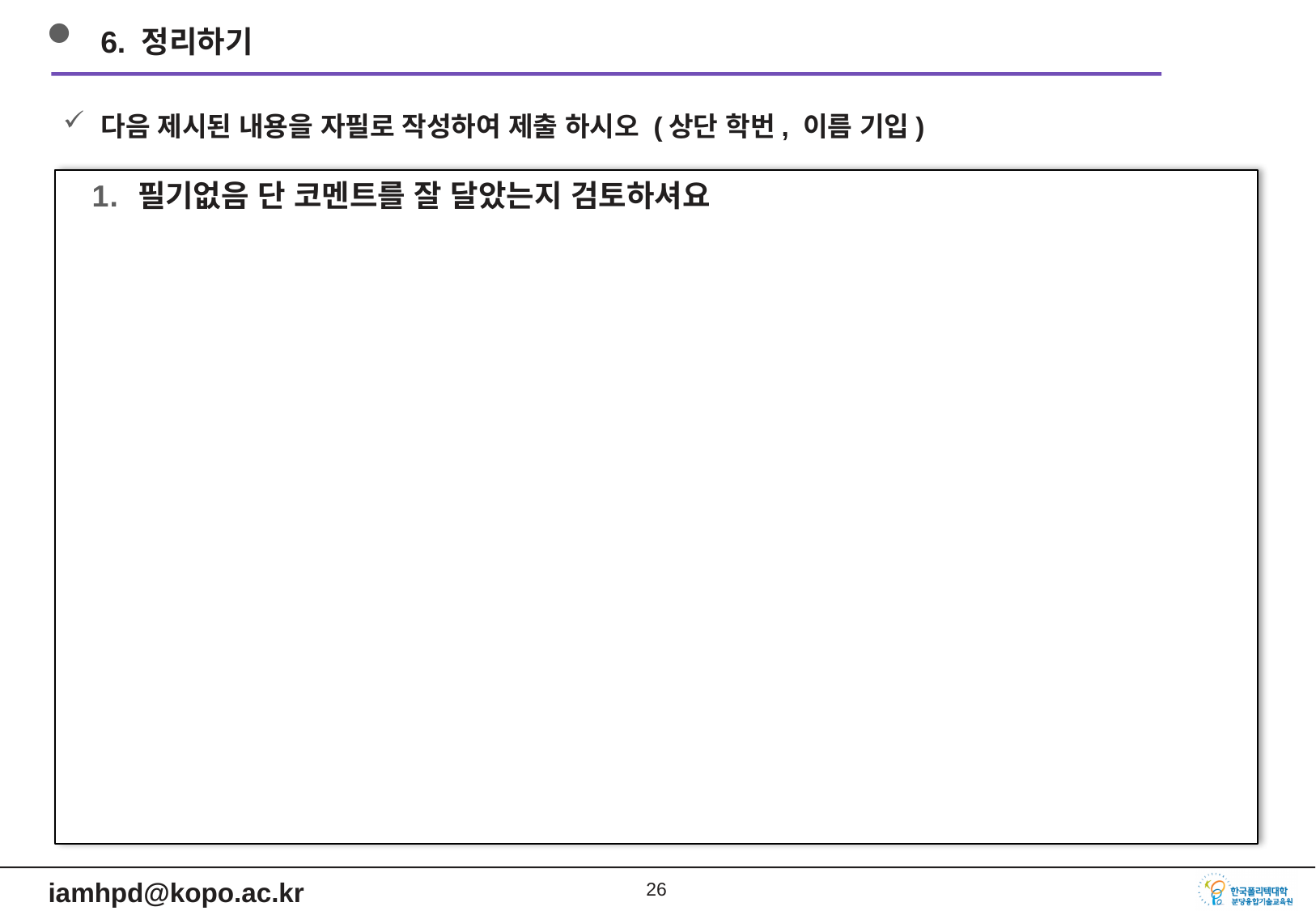

6. 정리하기
다음 제시된 내용을 자필로 작성하여 제출 하시오 (상단 학번, 이름 기입)

필기없음 단 코멘트를 잘 달았는지 검토하셔요
26